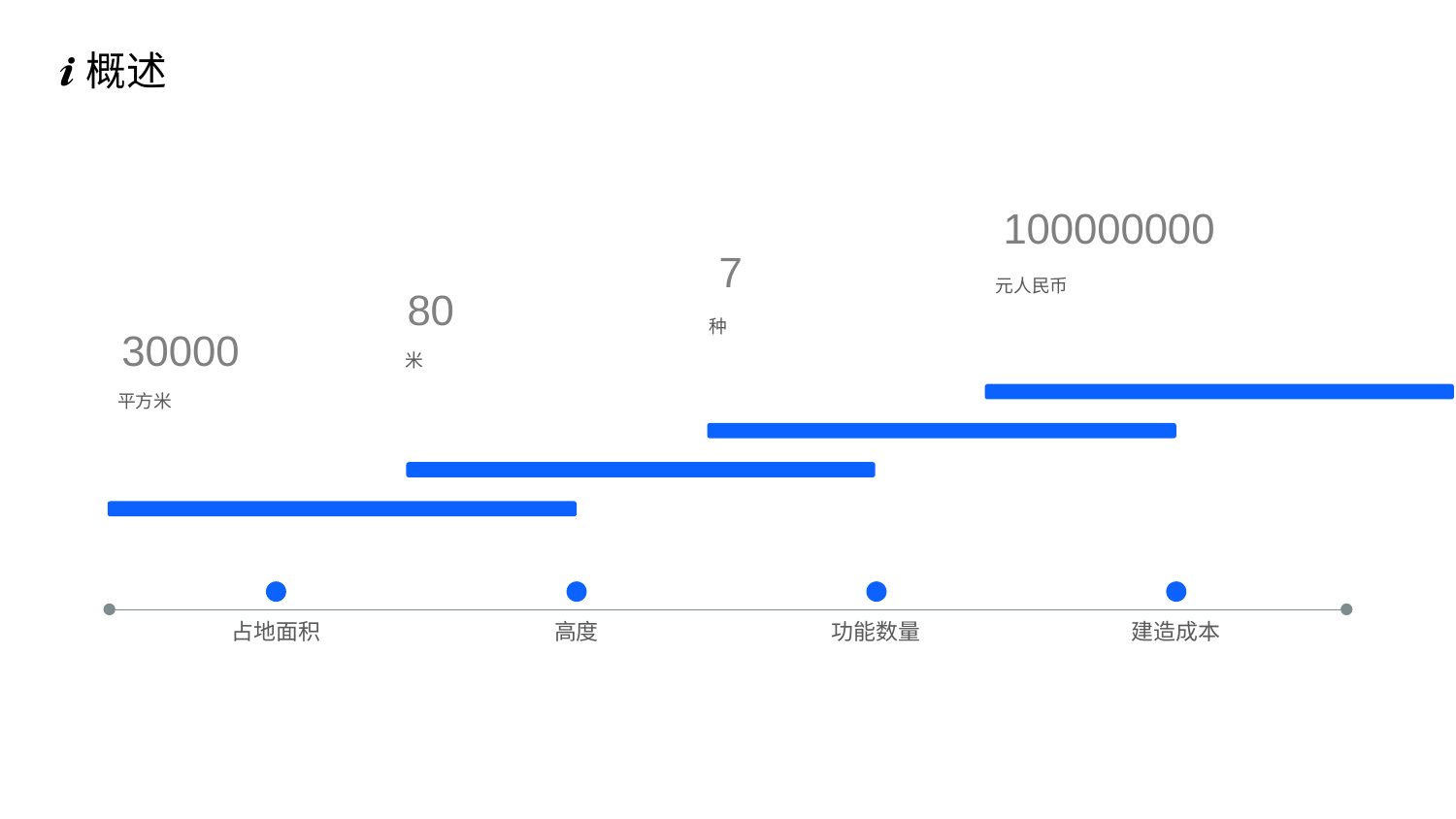

ℹ概述
100000000
7
元人民币
80
种
30000
米
平方米

占地面积
高度
功能数量
建造成本